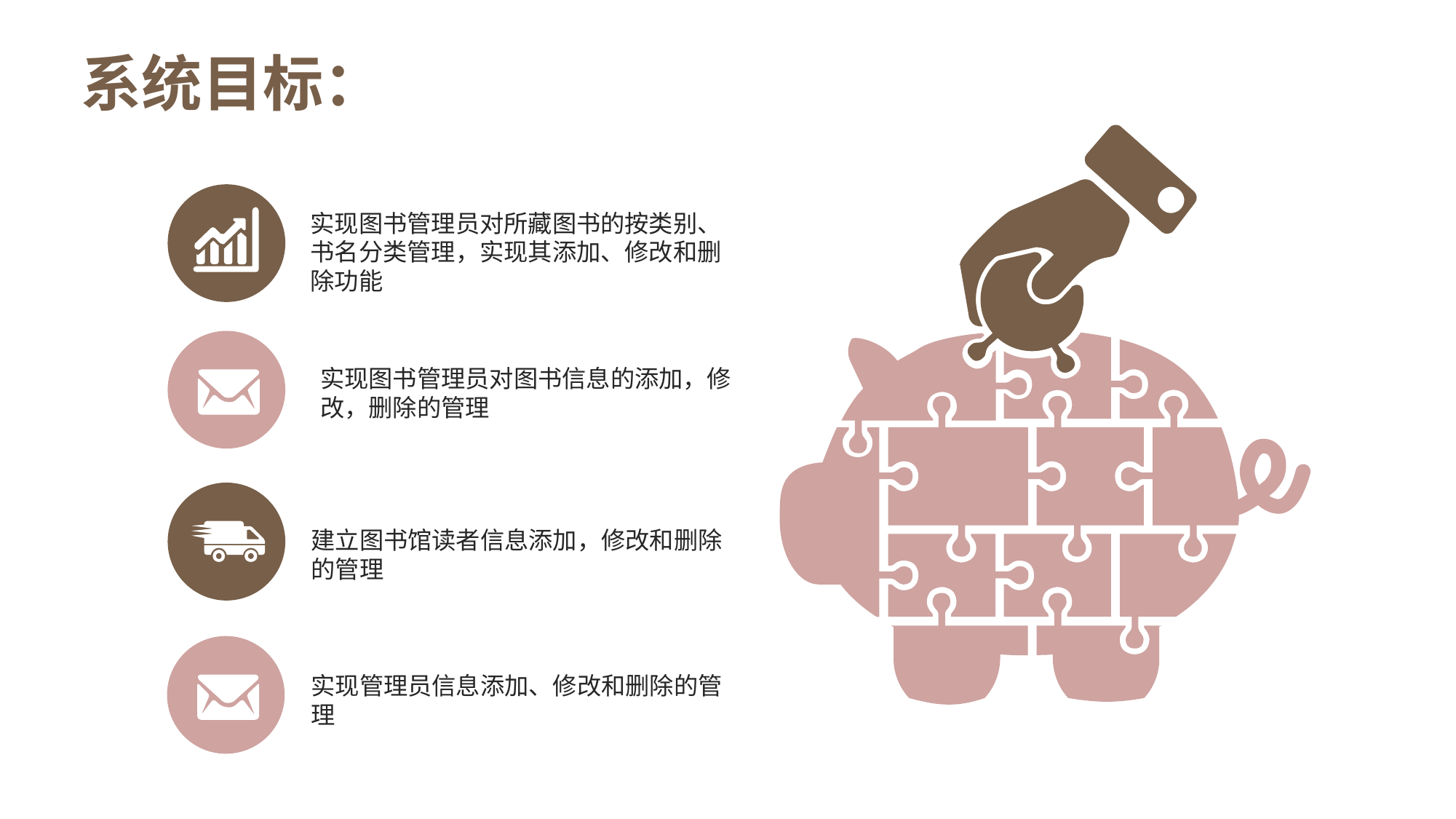

系统目标：

实现图书管理员对所藏图书的按类别、书名分类管理，实现其添加、修改和删除功能

实现图书管理员对图书信息的添加，修改，删除的管理

建立图书馆读者信息添加，修改和删除的管理

实现管理员信息添加、修改和删除的管理